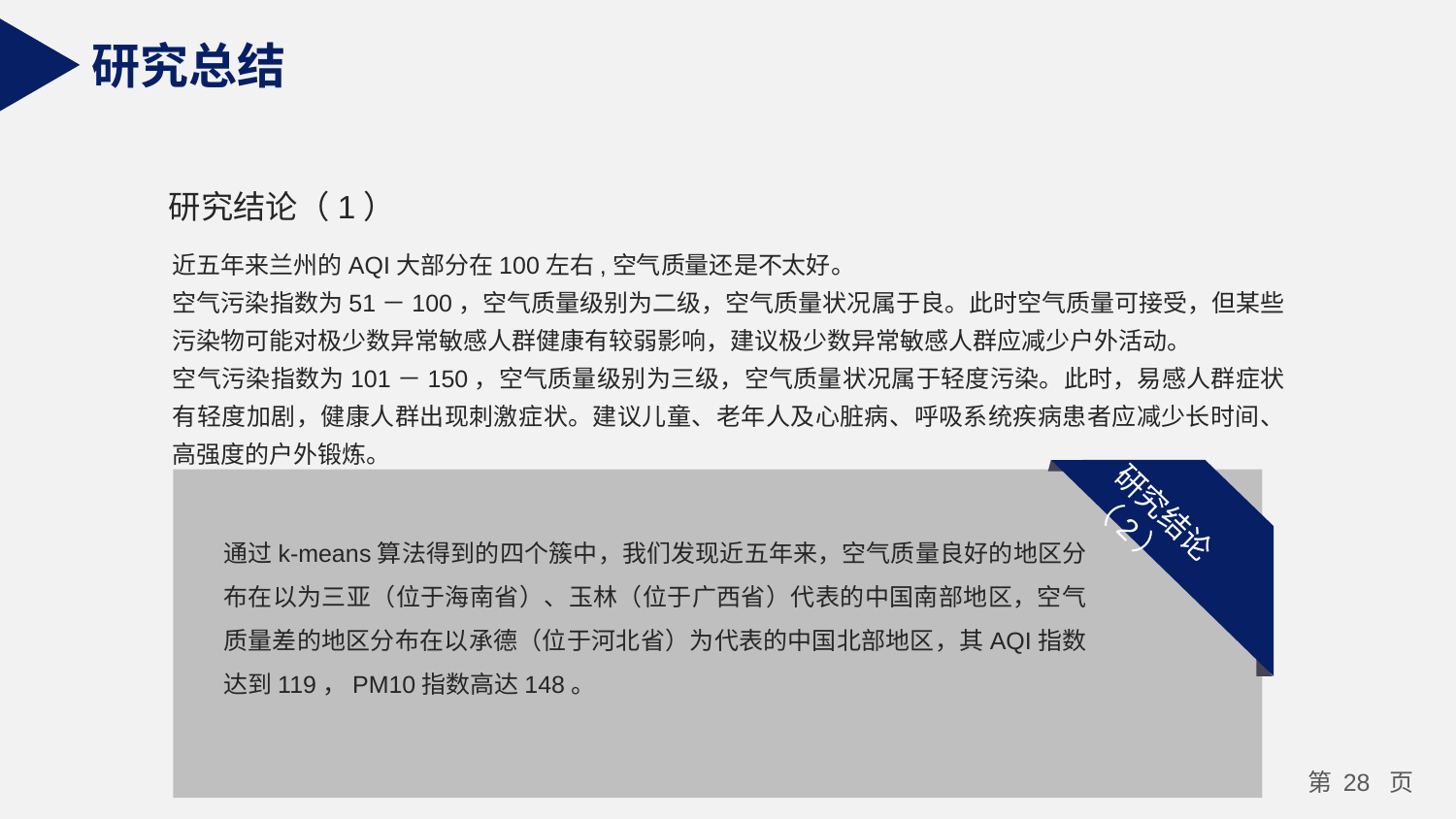

研究总结
研究结论（1）
近五年来兰州的AQI大部分在100左右,空气质量还是不太好。
空气污染指数为51－100，空气质量级别为二级，空气质量状况属于良。此时空气质量可接受，但某些污染物可能对极少数异常敏感人群健康有较弱影响，建议极少数异常敏感人群应减少户外活动。
空气污染指数为101－150，空气质量级别为三级，空气质量状况属于轻度污染。此时，易感人群症状有轻度加剧，健康人群出现刺激症状。建议儿童、老年人及心脏病、呼吸系统疾病患者应减少长时间、高强度的户外锻炼。

研究结论（2）

通过k-means算法得到的四个簇中，我们发现近五年来，空气质量良好的地区分布在以为三亚（位于海南省）、玉林（位于广西省）代表的中国南部地区，空气质量差的地区分布在以承德（位于河北省）为代表的中国北部地区，其AQI指数达到119，PM10指数高达148。